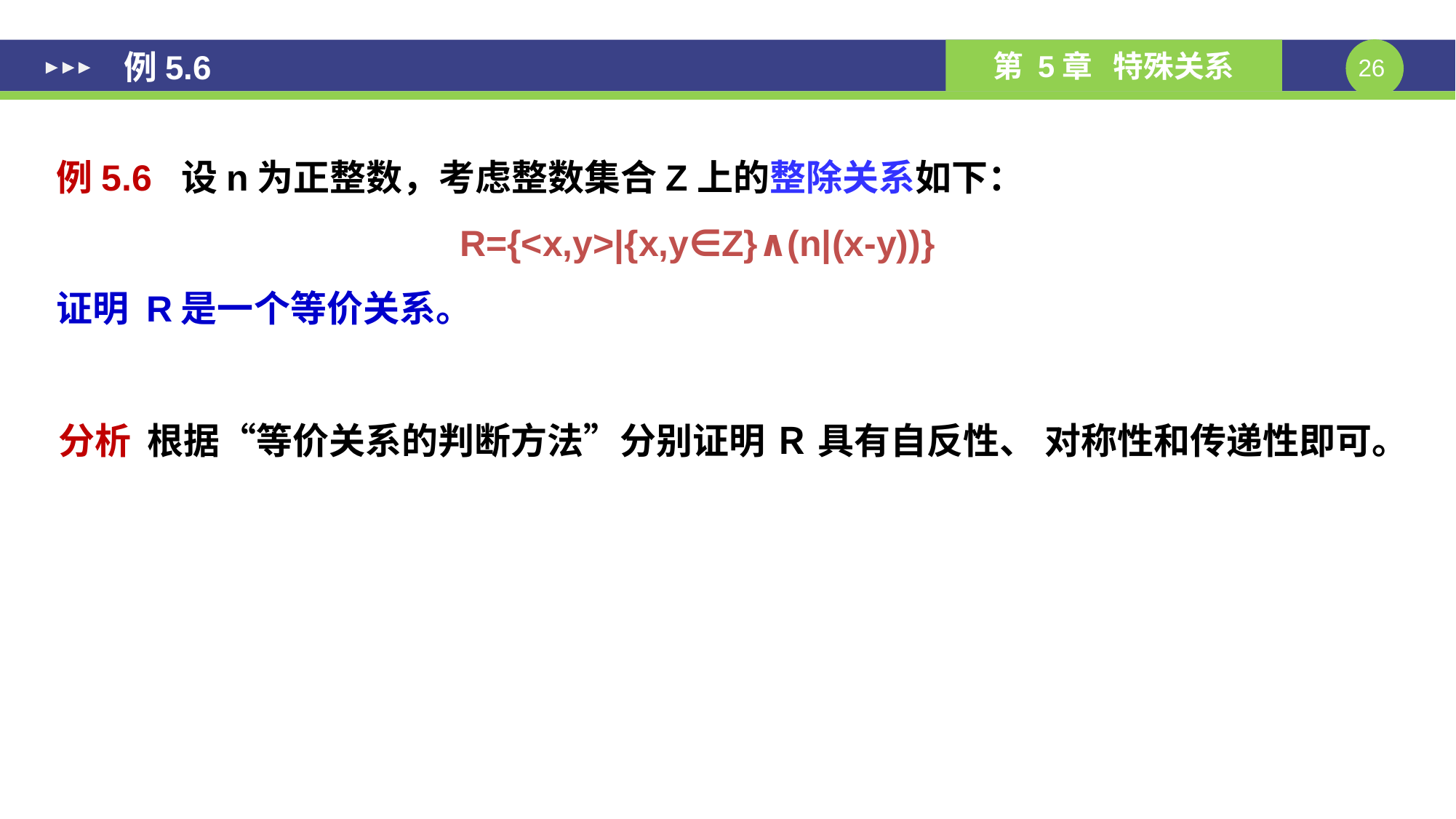

# 例5.6
例5.6  设n为正整数，考虑整数集合Z上的整除关系如下：
R={<x,y>|{x,y∈Z}∧(n|(x-y))}
证明 R是一个等价关系。
分析  根据“等价关系的判断方法”分别证明 Ｒ 具有自反性、 对称性和传递性即可。